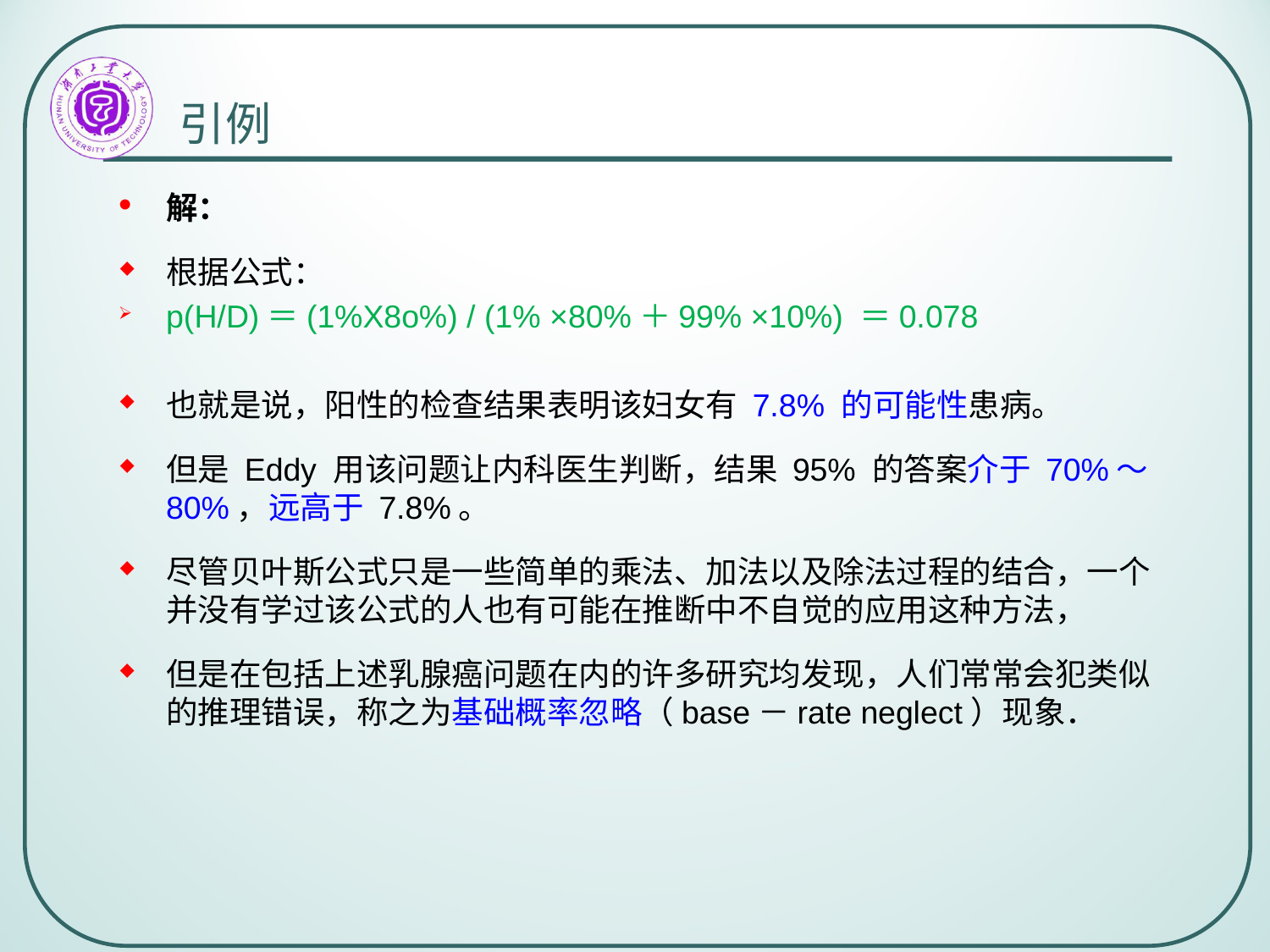

# 引例
解：

根据公式：
p(H/D)＝(1%X8o%) / (1% ×80%＋99% ×10%) ＝0.078

也就是说，阳性的检查结果表明该妇女有 7.8% 的可能性患病。

但是 Eddy 用该问题让内科医生判断，结果 95% 的答案介于 70%～80%，远高于 7.8%。

尽管贝叶斯公式只是一些简单的乘法、加法以及除法过程的结合，一个并没有学过该公式的人也有可能在推断中不自觉的应用这种方法，

但是在包括上述乳腺癌问题在内的许多研究均发现，人们常常会犯类似的推理错误，称之为基础概率忽略（base－rate neglect）现象．